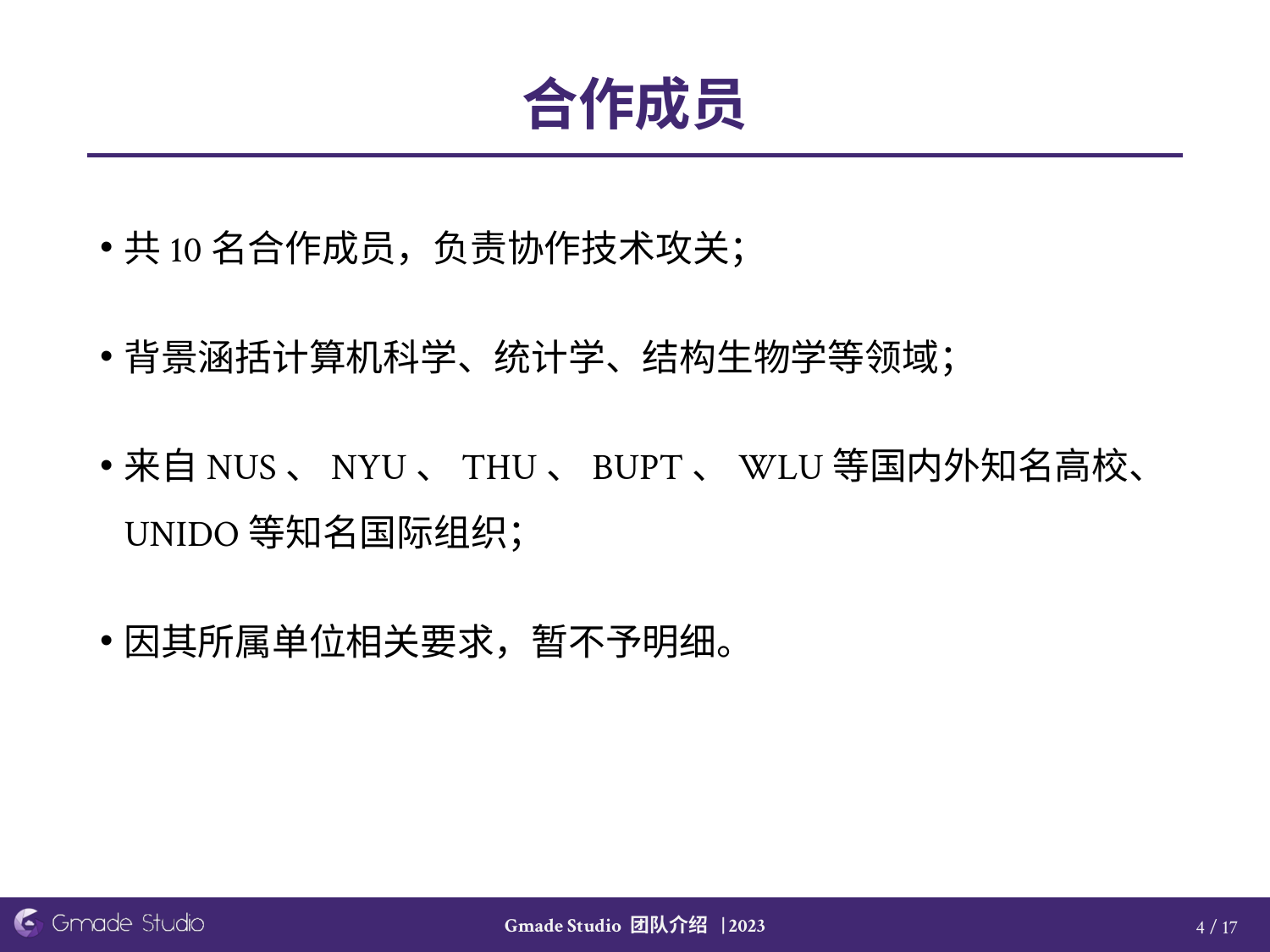

# 合作成员
共10名合作成员，负责协作技术攻关；
背景涵括计算机科学、统计学、结构生物学等领域；
来自NUS、NYU、THU、BUPT、WLU等国内外知名高校、UNIDO等知名国际组织；
因其所属单位相关要求，暂不予明细。